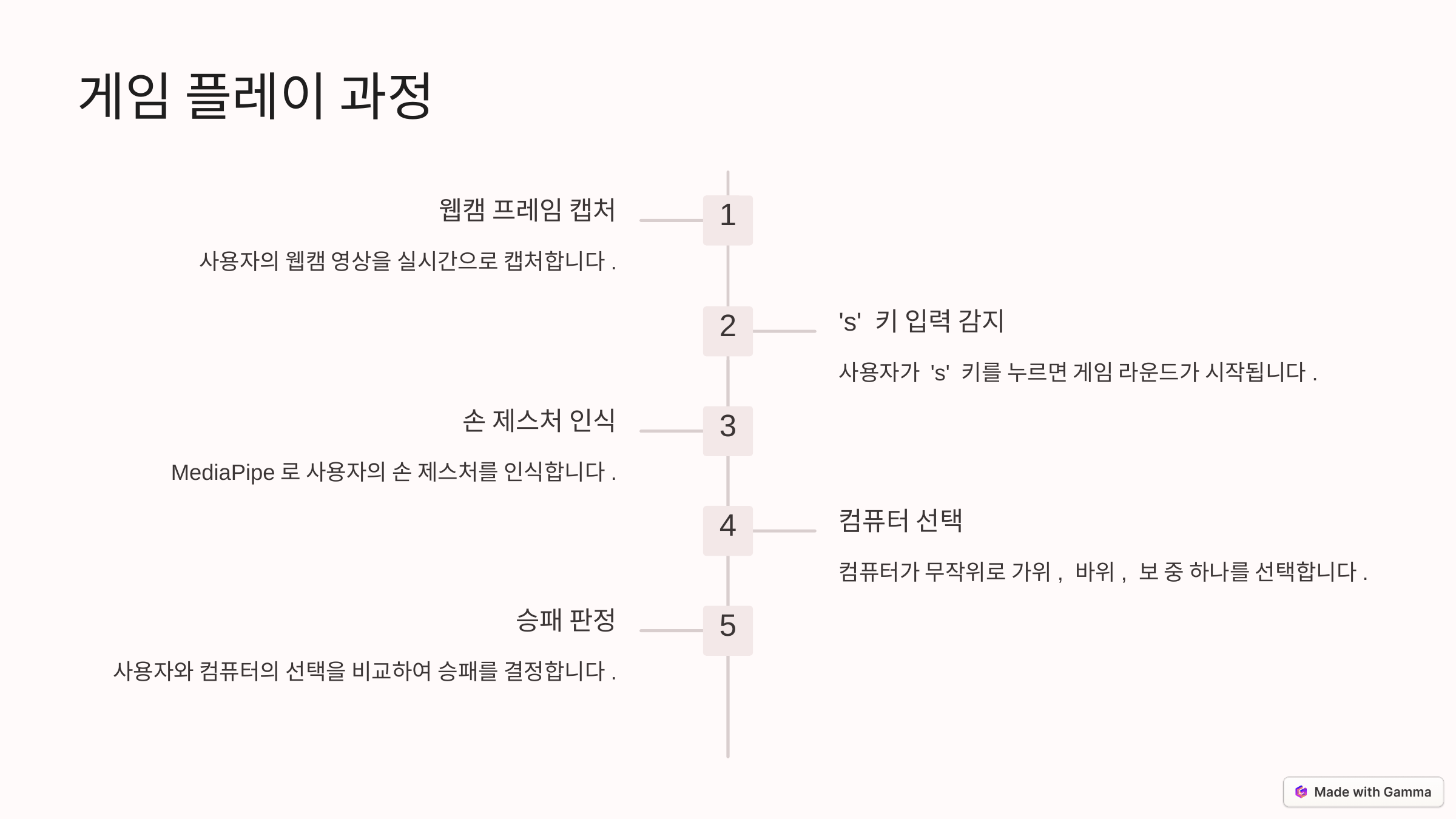

게임 플레이 과정

웹캠 프레임 캡처

1

사용자의 웹캠 영상을 실시간으로 캡처합니다.
's' 키 입력 감지

2

사용자가 's' 키를 누르면 게임 라운드가 시작됩니다.
손 제스처 인식

3

MediaPipe로 사용자의 손 제스처를 인식합니다.
컴퓨터 선택

4

컴퓨터가 무작위로 가위, 바위, 보 중 하나를 선택합니다.
승패 판정

5

사용자와 컴퓨터의 선택을 비교하여 승패를 결정합니다.